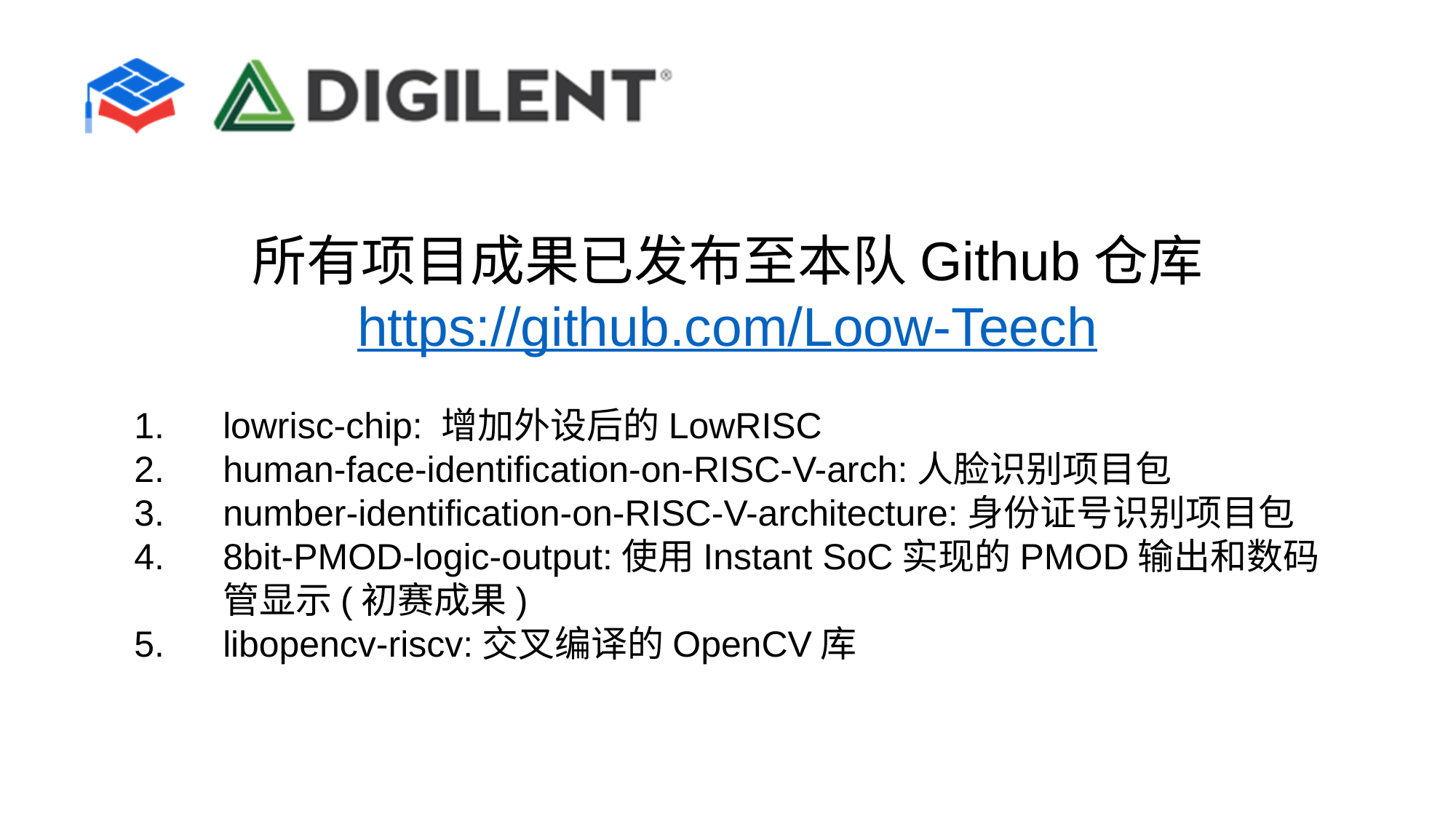

所有项目成果已发布至本队Github仓库
https://github.com/Loow-Teech
lowrisc-chip: 增加外设后的LowRISC
human-face-identification-on-RISC-V-arch:人脸识别项目包
number-identification-on-RISC-V-architecture:身份证号识别项目包
8bit-PMOD-logic-output:使用Instant SoC实现的PMOD输出和数码管显示(初赛成果)
libopencv-riscv:交叉编译的OpenCV库